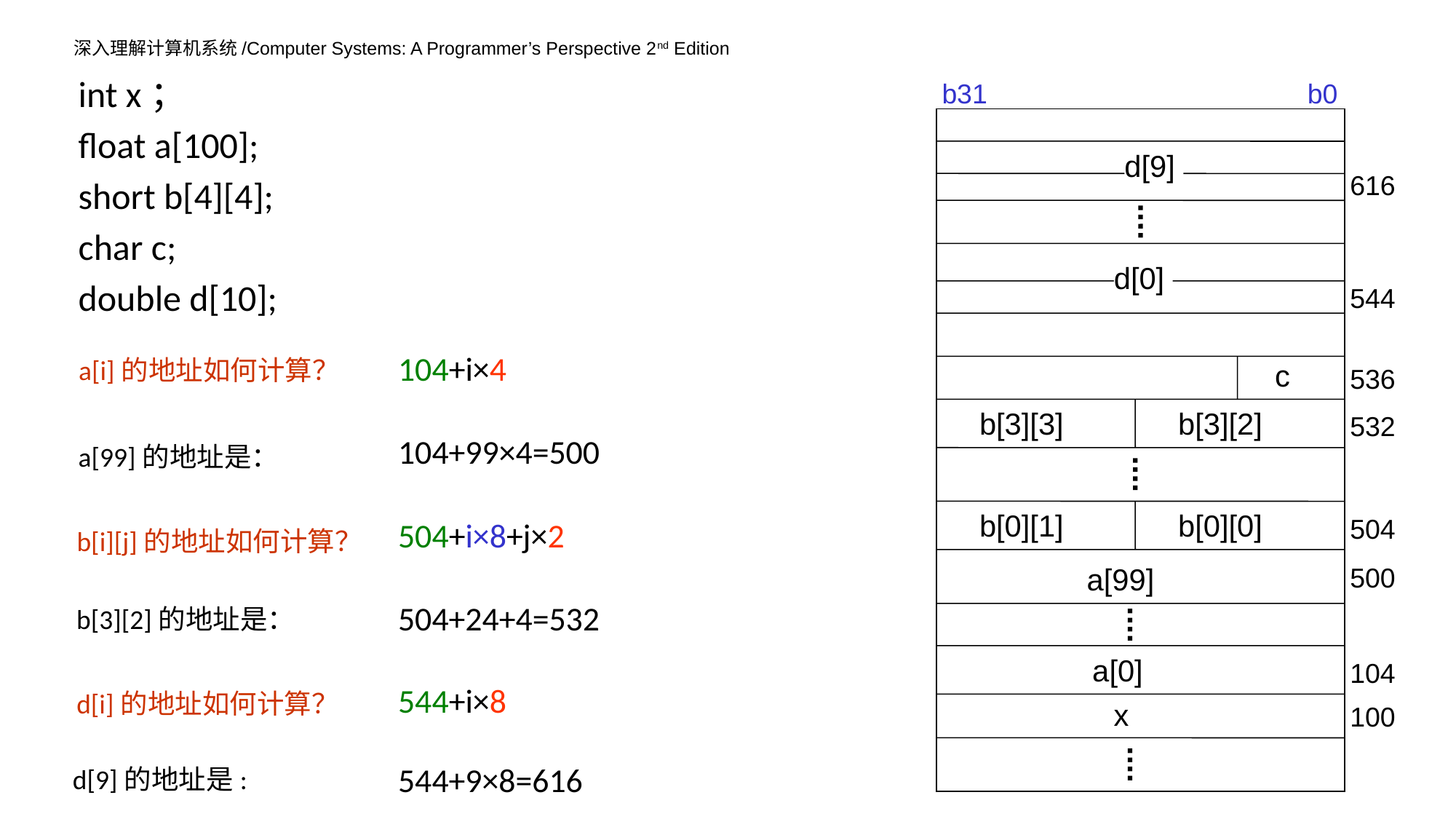

int x；
float a[100];
short b[4][4];
char c;
double d[10];
b31			     b0

d[9]
616

d[0]
544

c

536

b[3][3]

b[3][2]
532

b[0][1]

b[0][0]
504

a[99]
500

a[0]
104
x

100

104+i×4

104+99×4=500

504+i×8+j×2

504+24+4=532

544+i×8

544+9×8=616
a[i]的地址如何计算？
a[99]的地址是：
b[i][j]的地址如何计算？
b[3][2]的地址是：
d[i]的地址如何计算？
d[9]的地址是: